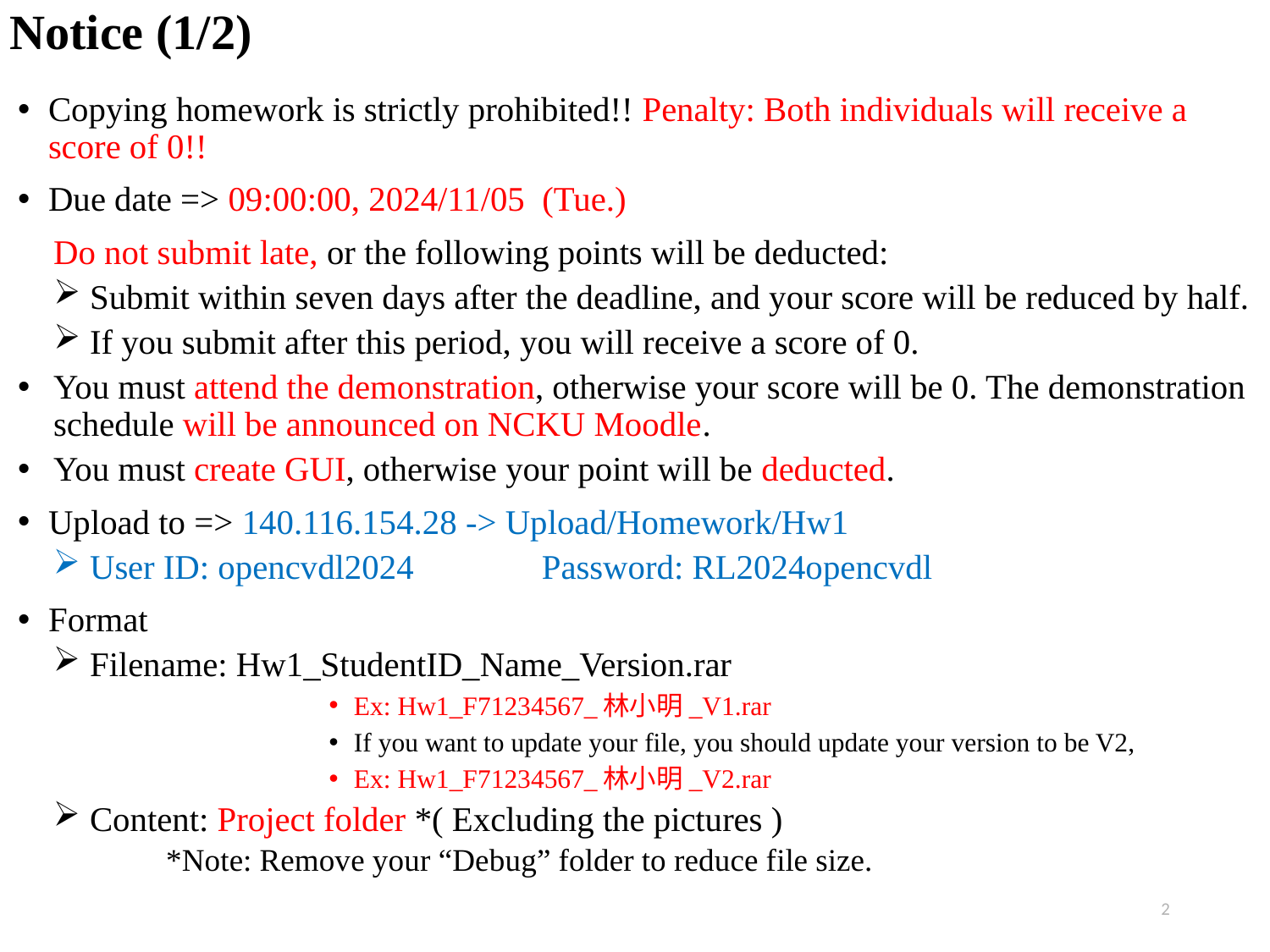

# Notice (1/2)
Copying homework is strictly prohibited!! Penalty: Both individuals will receive a score of 0!!
Due date => 09:00:00, 2024/11/05  (Tue.)
Do not submit late, or the following points will be deducted:
Submit within seven days after the deadline, and your score will be reduced by half.
If you submit after this period, you will receive a score of 0.
You must attend the demonstration, otherwise your score will be 0. The demonstration schedule will be announced on NCKU Moodle.
You must create GUI, otherwise your point will be deducted.
Upload to => 140.116.154.28 -> Upload/Homework/Hw1
User ID: opencvdl2024  	Password: RL2024opencvdl
Format
Filename: Hw1_StudentID_Name_Version.rar
Ex: Hw1_F71234567_林小明_V1.rar
If you want to update your file, you should update your version to be V2,
Ex: Hw1_F71234567_林小明_V2.rar
Content: Project folder *( Excluding the pictures )
	        *Note: Remove your “Debug” folder to reduce file size.

2